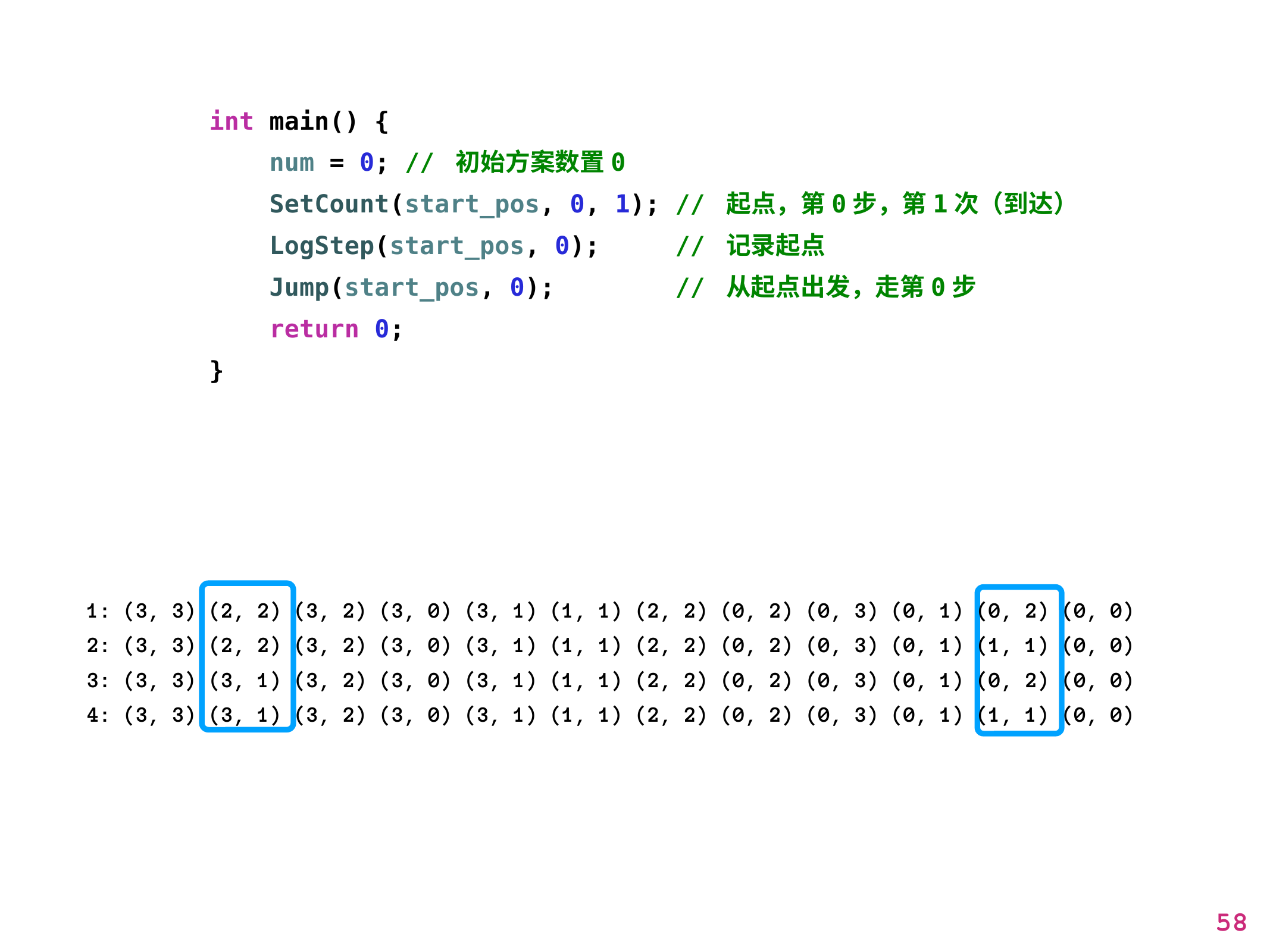

int main() {
    num = 0; // 初始方案数置0
    SetCount(start_pos, 0, 1); // 起点，第0步，第1次（到达）
    LogStep(start_pos, 0);     // 记录起点
    Jump(start_pos, 0);        // 从起点出发，走第0步
    return 0;
}
1: (3, 3) (2, 2) (3, 2) (3, 0) (3, 1) (1, 1) (2, 2) (0, 2) (0, 3) (0, 1) (0, 2) (0, 0)
2: (3, 3) (2, 2) (3, 2) (3, 0) (3, 1) (1, 1) (2, 2) (0, 2) (0, 3) (0, 1) (1, 1) (0, 0)
3: (3, 3) (3, 1) (3, 2) (3, 0) (3, 1) (1, 1) (2, 2) (0, 2) (0, 3) (0, 1) (0, 2) (0, 0)
4: (3, 3) (3, 1) (3, 2) (3, 0) (3, 1) (1, 1) (2, 2) (0, 2) (0, 3) (0, 1) (1, 1) (0, 0)

58